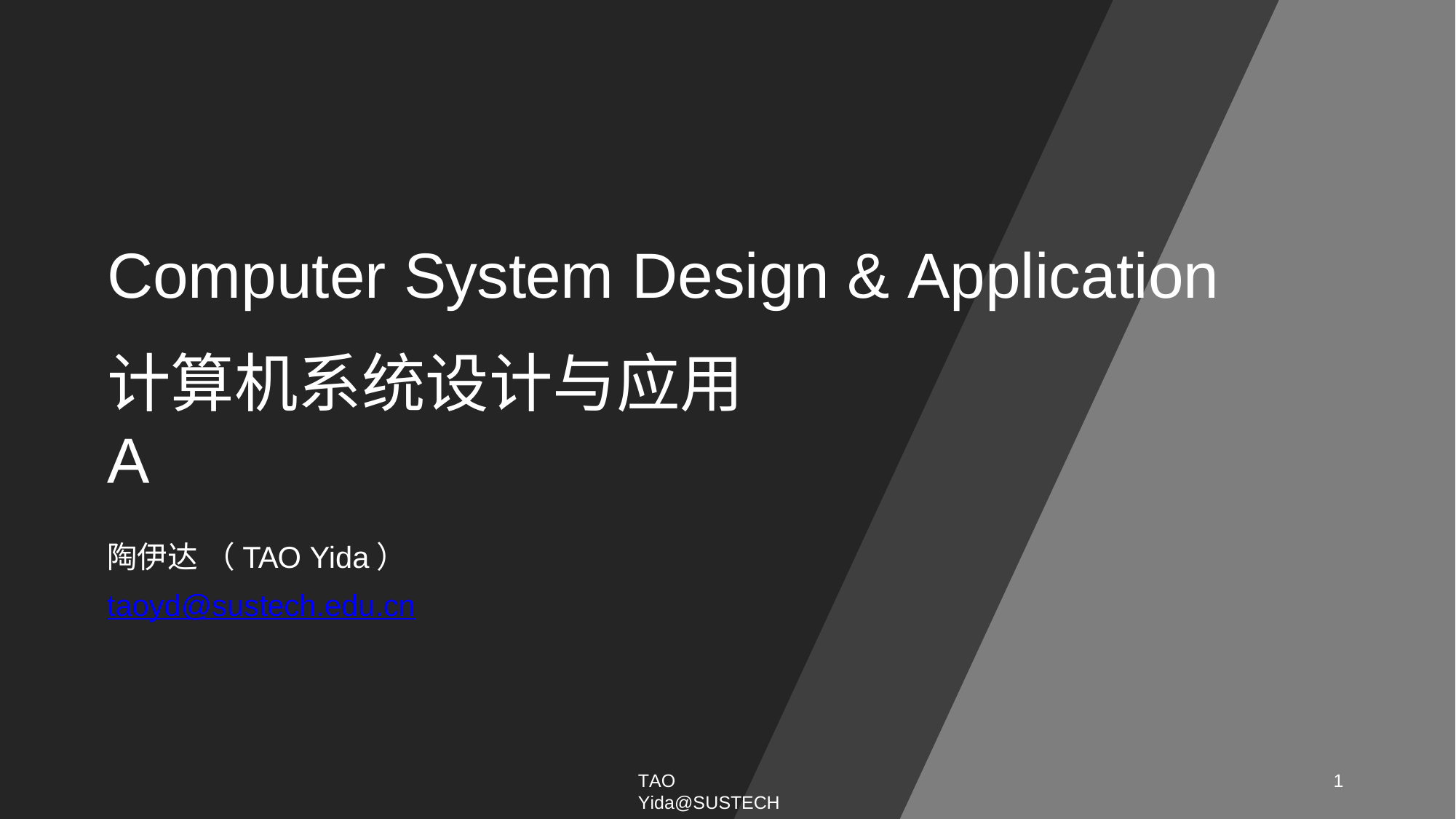

# Computer System Design & Application
计算机系统设计与应用A
陶伊达 （TAO Yida）
taoyd@sustech.edu.cn
TAO Yida@SUSTECH
1